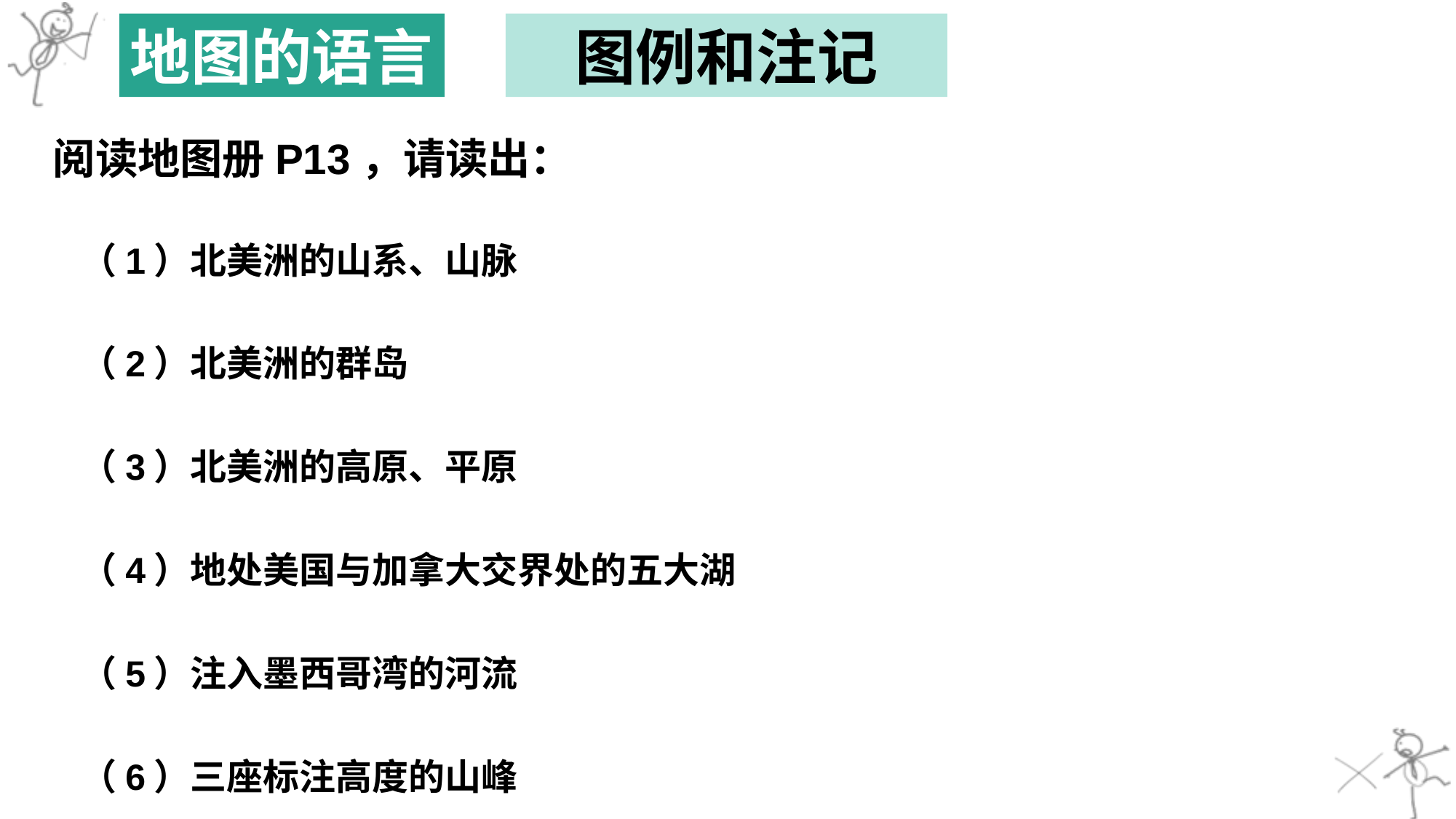

地图的语言
图例和注记
阅读地图册P13，请读出：
（1）北美洲的山系、山脉
（2）北美洲的群岛
（3）北美洲的高原、平原
（4）地处美国与加拿大交界处的五大湖
（5）注入墨西哥湾的河流
（6）三座标注高度的山峰